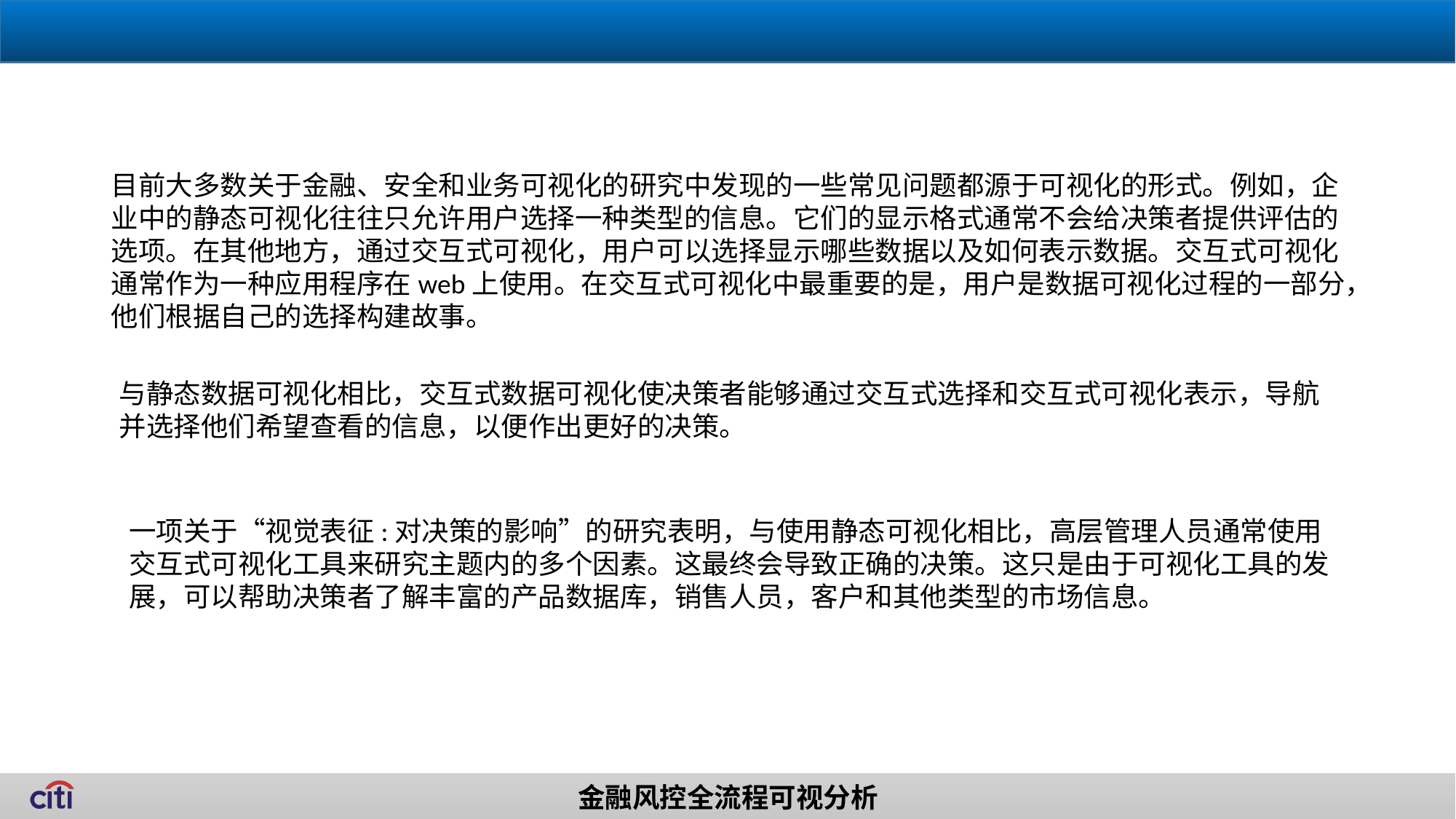

目前大多数关于金融、安全和业务可视化的研究中发现的一些常见问题都源于可视化的形式。例如，企业中的静态可视化往往只允许用户选择一种类型的信息。它们的显示格式通常不会给决策者提供评估的选项。在其他地方，通过交互式可视化，用户可以选择显示哪些数据以及如何表示数据。交互式可视化通常作为一种应用程序在web上使用。在交互式可视化中最重要的是，用户是数据可视化过程的一部分，他们根据自己的选择构建故事。
与静态数据可视化相比，交互式数据可视化使决策者能够通过交互式选择和交互式可视化表示，导航并选择他们希望查看的信息，以便作出更好的决策。
一项关于“视觉表征:对决策的影响”的研究表明，与使用静态可视化相比，高层管理人员通常使用交互式可视化工具来研究主题内的多个因素。这最终会导致正确的决策。这只是由于可视化工具的发展，可以帮助决策者了解丰富的产品数据库，销售人员，客户和其他类型的市场信息。
6